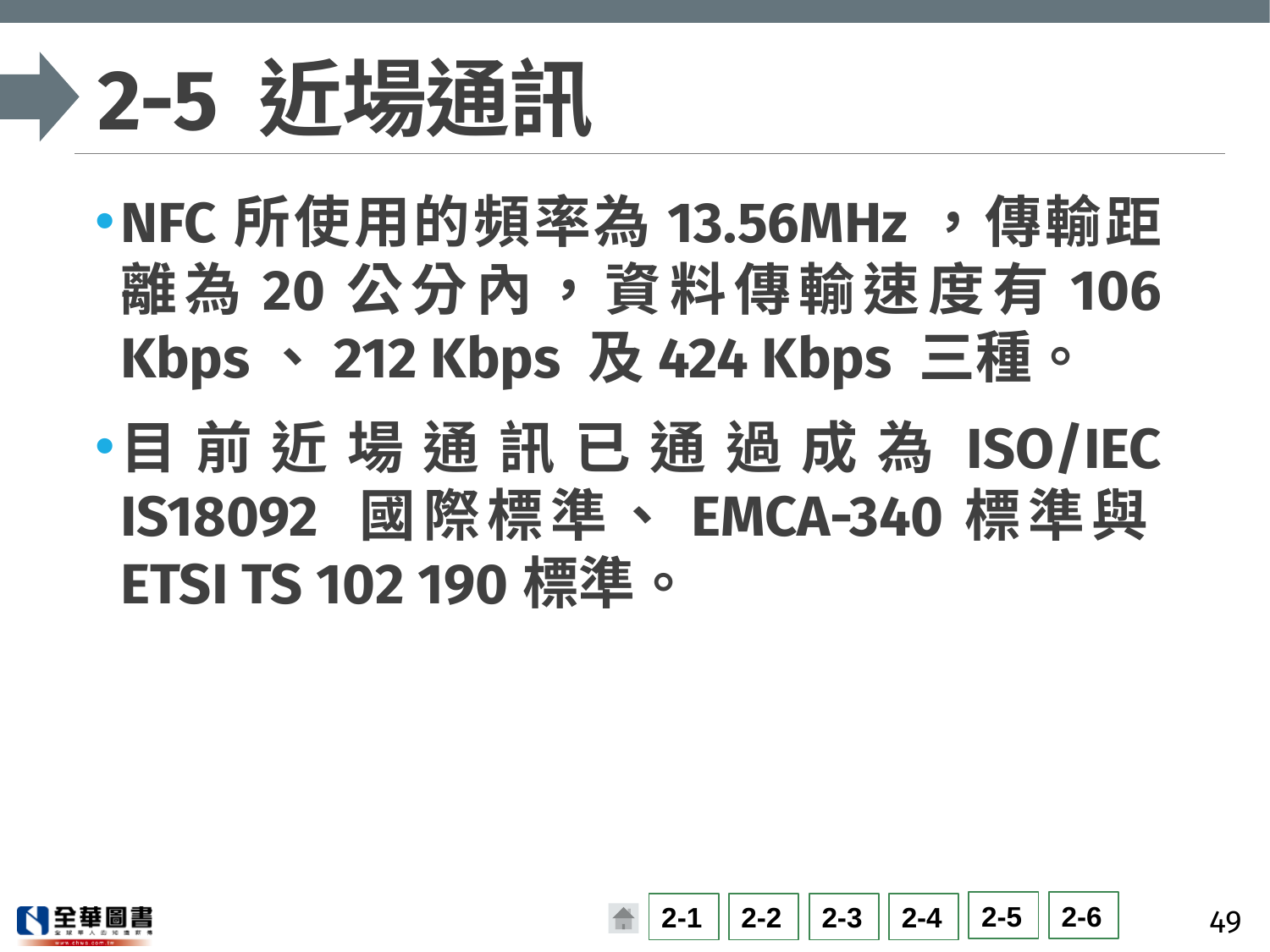

# 2-5 近場通訊
NFC所使用的頻率為13.56MHz，傳輸距離為20公分內，資料傳輸速度有106 Kbps、212 Kbps 及424 Kbps 三種。
目前近場通訊已通過成為ISO/IEC IS18092 國際標準、EMCA-340標準與ETSI TS 102 190標準。
49